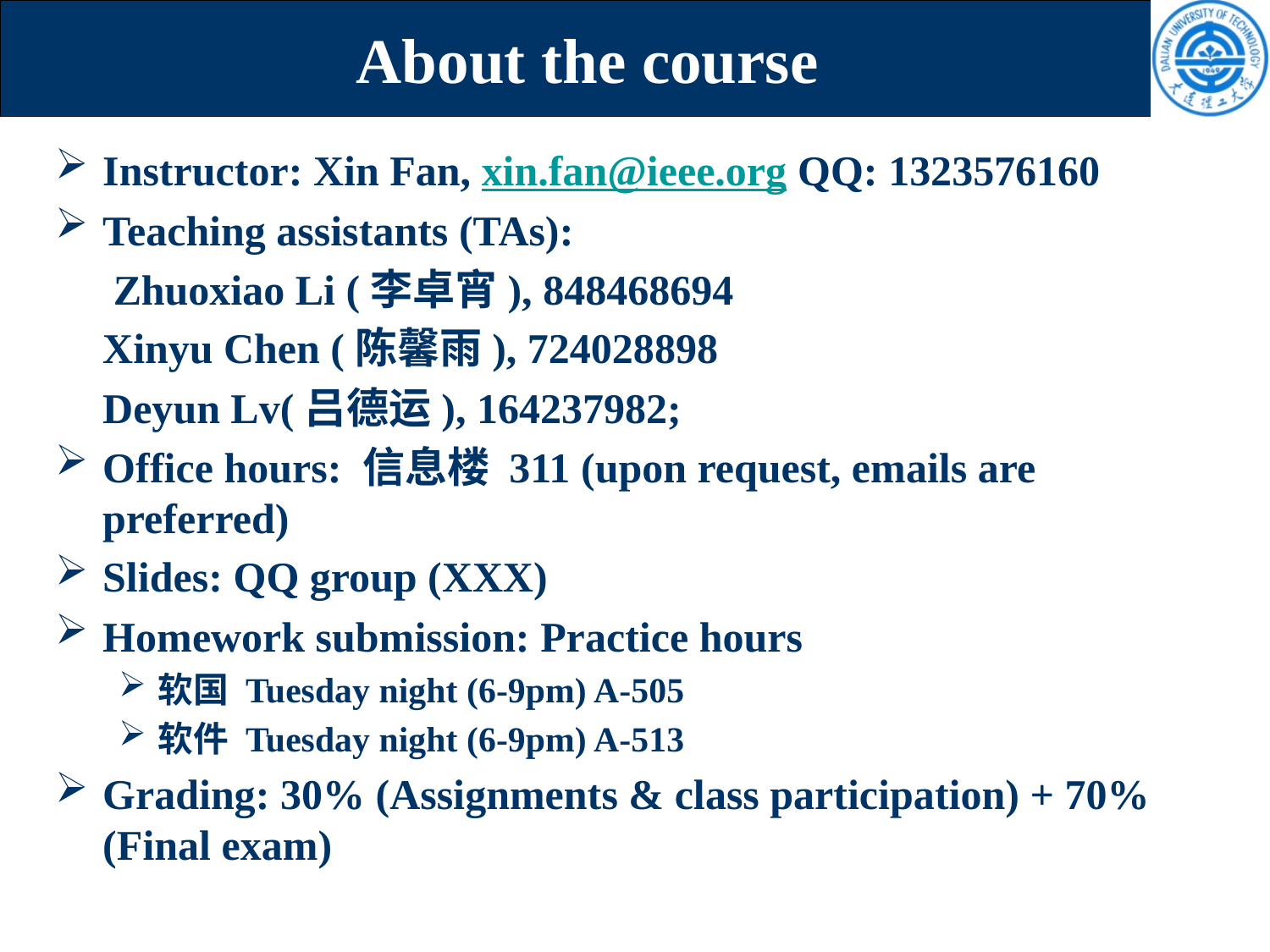

# About the course
Instructor: Xin Fan, xin.fan@ieee.org QQ: 1323576160
Teaching assistants (TAs):
	 Zhuoxiao Li (李卓宵), 848468694
	Xinyu Chen (陈馨雨), 724028898
	Deyun Lv(吕德运), 164237982;
Office hours: 信息楼 311 (upon request, emails are preferred)
Slides: QQ group (XXX)
Homework submission: Practice hours
软国 Tuesday night (6-9pm) A-505
软件 Tuesday night (6-9pm) A-513
Grading: 30% (Assignments & class participation) + 70% (Final exam)